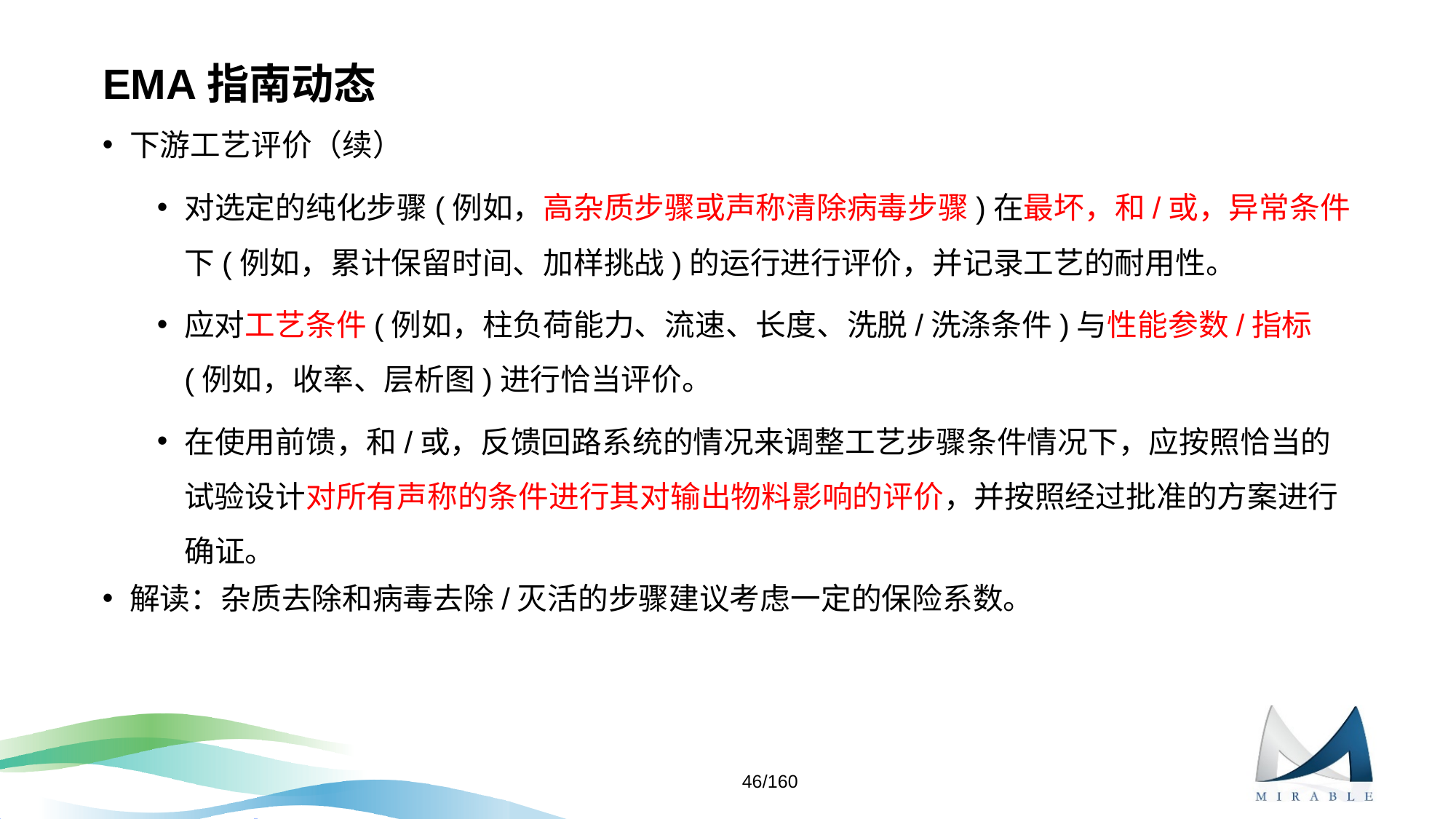

# EMA指南动态
下游工艺评价（续）
对选定的纯化步骤(例如，高杂质步骤或声称清除病毒步骤)在最坏，和/或，异常条件下(例如，累计保留时间、加样挑战)的运行进行评价，并记录工艺的耐用性。
应对工艺条件(例如，柱负荷能力、流速、长度、洗脱/洗涤条件)与性能参数/指标(例如，收率、层析图)进行恰当评价。
在使用前馈，和/或，反馈回路系统的情况来调整工艺步骤条件情况下，应按照恰当的试验设计对所有声称的条件进行其对输出物料影响的评价，并按照经过批准的方案进行确证。
解读：杂质去除和病毒去除/灭活的步骤建议考虑一定的保险系数。

46/160